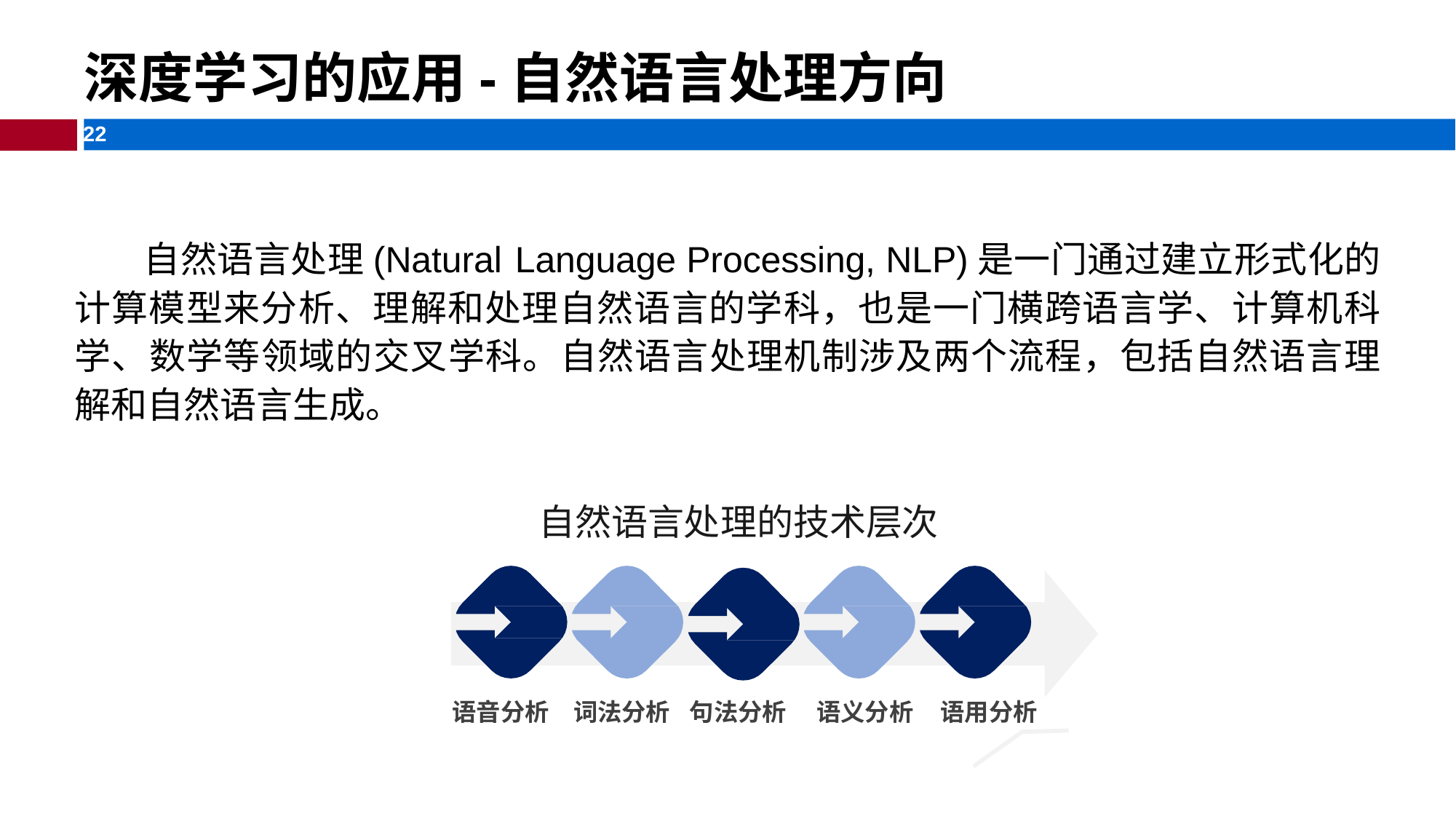

深度学习的应用-自然语言处理方向

       自然语言处理(Natural Language Processing, NLP)是一门通过建立形式化的计算模型来分析、理解和处理自然语言的学科，也是一门横跨语言学、计算机科学、数学等领域的交叉学科。自然语言处理机制涉及两个流程，包括自然语言理解和自然语言生成。
自然语言处理的技术层次

语音分析
词法分析
句法分析
语义分析
语用分析